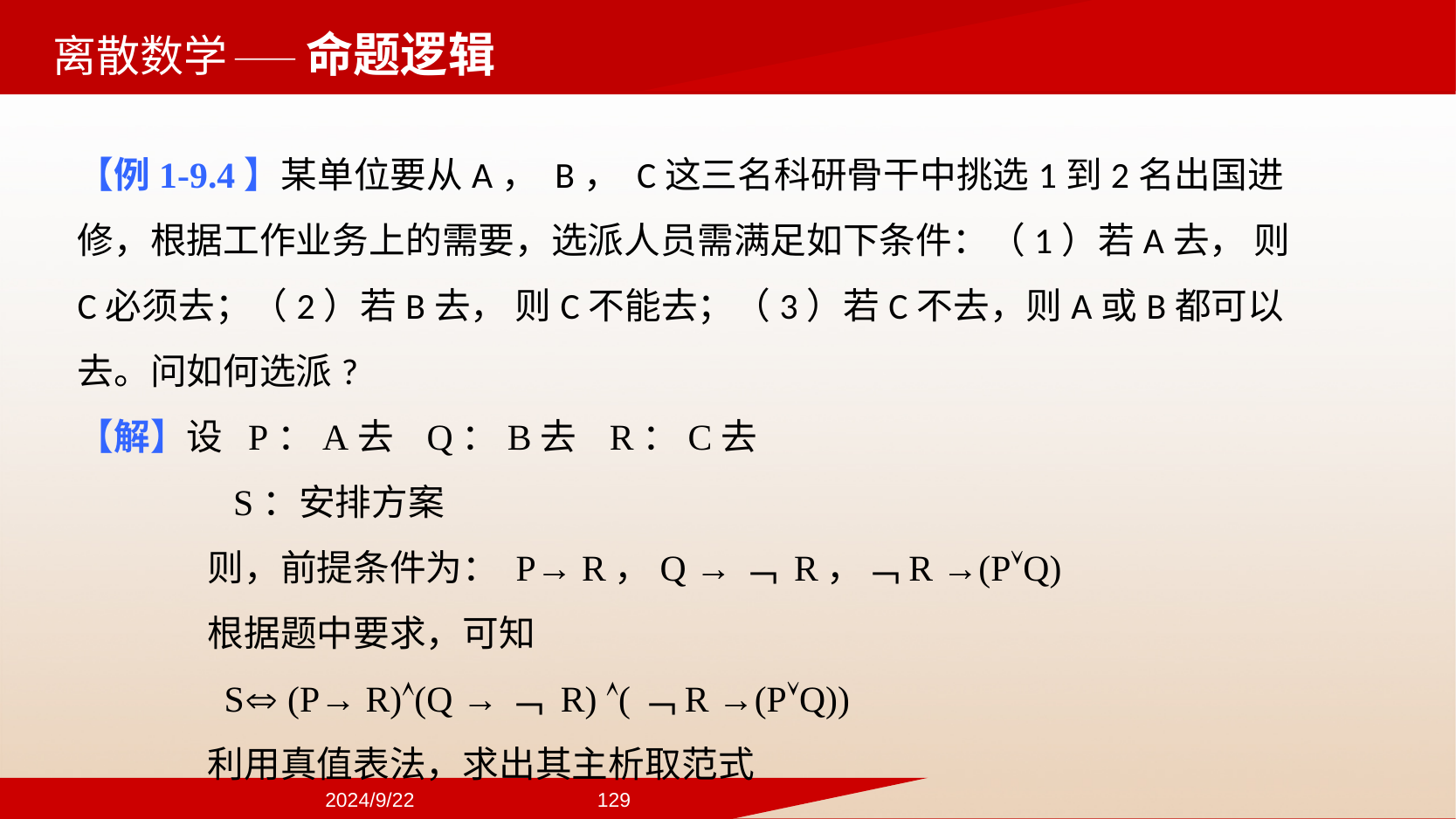

——命题逻辑
【例1-9.4】某单位要从A， B， C这三名科研骨干中挑选1到2名出国进修，根据工作业务上的需要，选派人员需满足如下条件：（1）若A去， 则C必须去；（2）若B去， 则C不能去；（3）若C不去，则A或B都可以去。问如何选派?
【解】设  P：A去   Q：B去   R：C去
                 S：安排方案
               则，前提条件为： P→ R，Q →﹁ R，﹁R →(P∨Q)
               根据题中要求，可知
                S⇔ (P→ R)∧(Q →﹁ R) ∧(﹁R →(P∨Q))
               利用真值表法，求出其主析取范式

2024/9/22
129